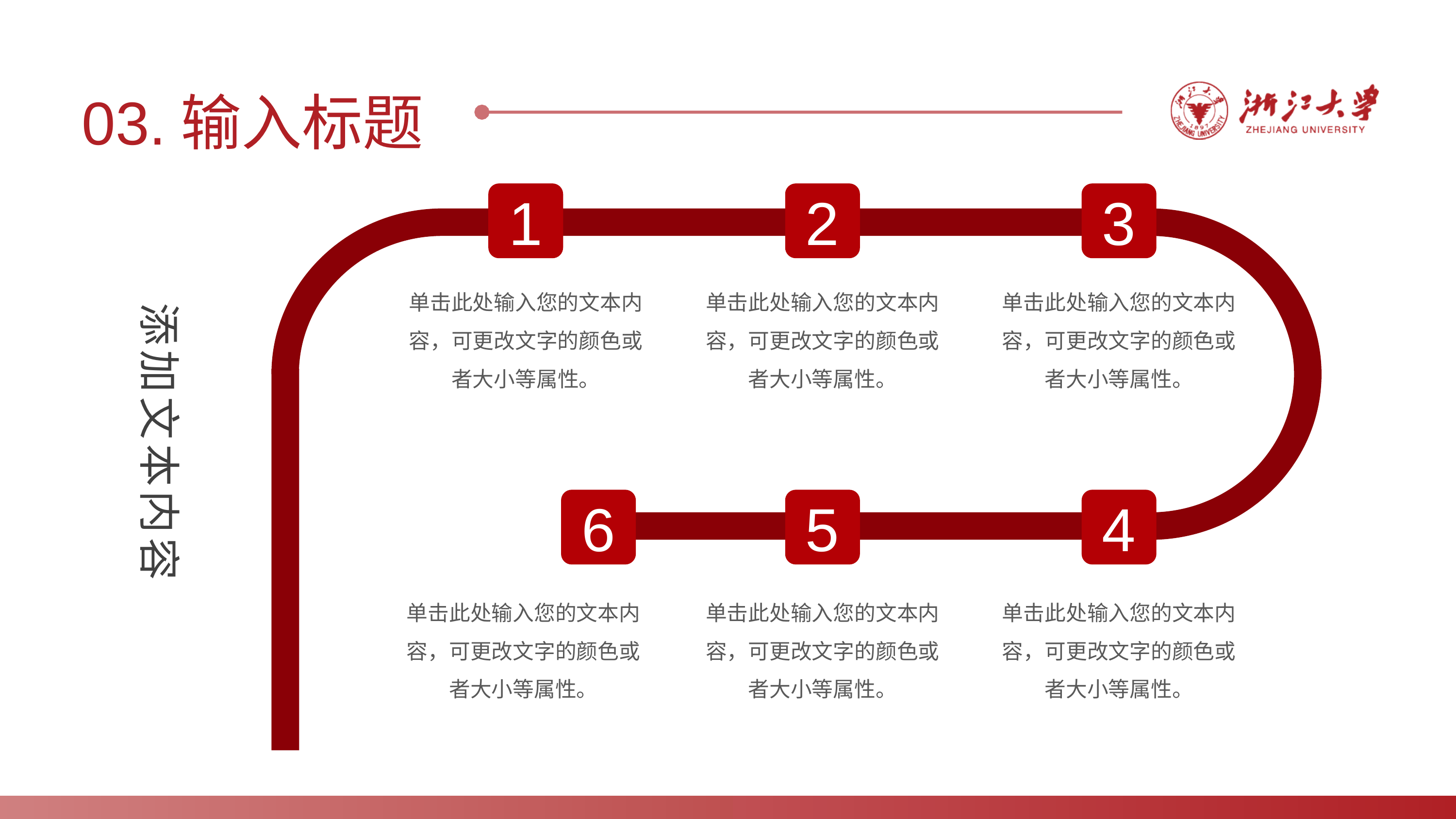

03.输入标题

1
2
3

单击此处输入您的文本内容，可更改文字的颜色或者大小等属性。
单击此处输入您的文本内容，可更改文字的颜色或者大小等属性。
单击此处输入您的文本内容，可更改文字的颜色或者大小等属性。

6
5
4

单击此处输入您的文本内容，可更改文字的颜色或者大小等属性。
单击此处输入您的文本内容，可更改文字的颜色或者大小等属性。
单击此处输入您的文本内容，可更改文字的颜色或者大小等属性。
添加文本内容